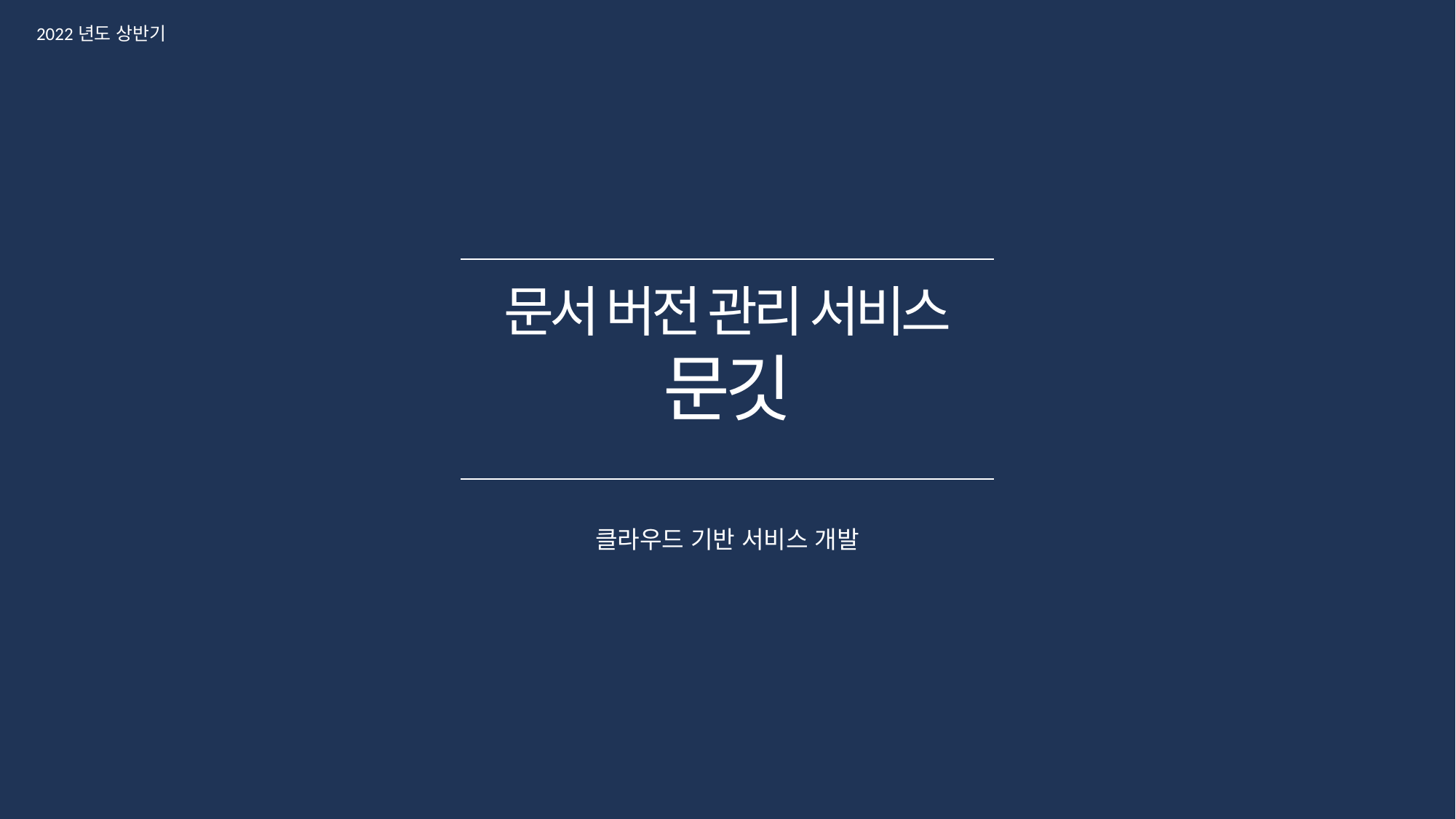

2022년도 상반기
문서 버전 관리 서비스
문깃
클라우드 기반 서비스 개발